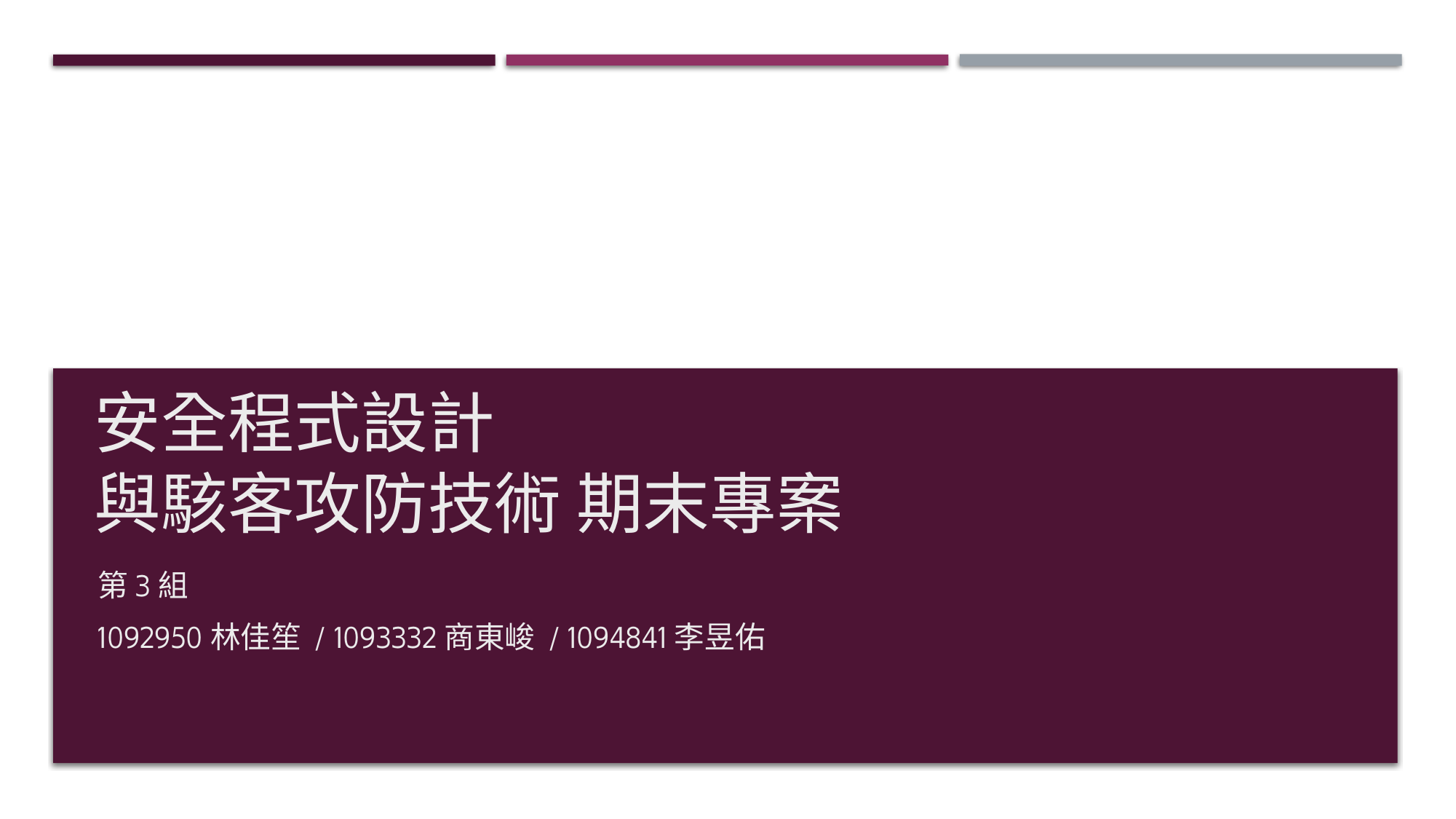

# 安全程式設計 與駭客攻防技術 期末專案
第3組
1092950林佳笙 / 1093332商東峻 / 1094841李昱佑